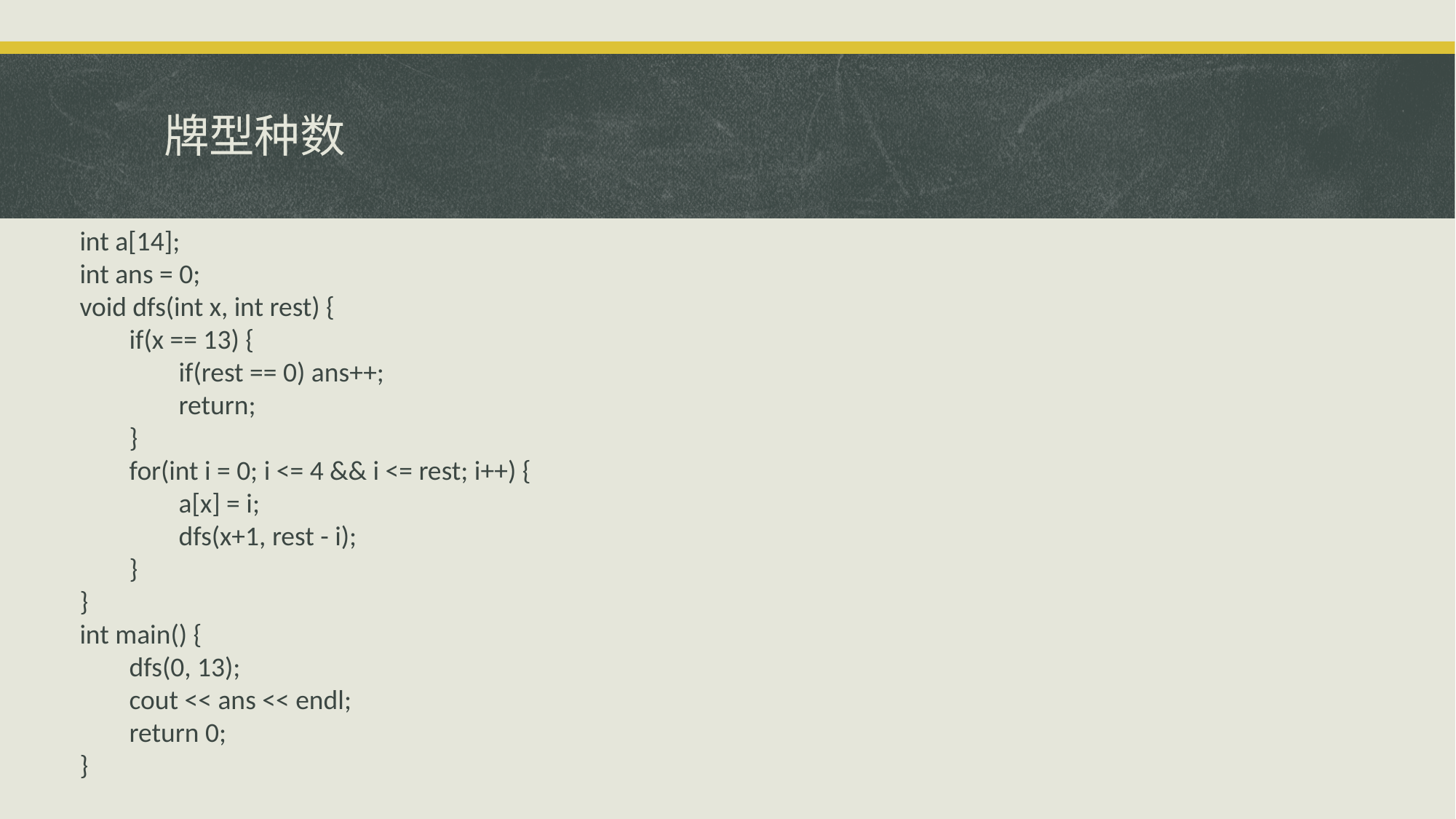

# 牌型种数
int a[14];
int ans = 0;
void dfs(int x, int rest) {
        if(x == 13) {
                if(rest == 0) ans++;
                return;
        }
        for(int i = 0; i <= 4 && i <= rest; i++) {
                a[x] = i;
                dfs(x+1, rest - i);
        }
}
int main() {
        dfs(0, 13);
        cout << ans << endl;
        return 0;
}